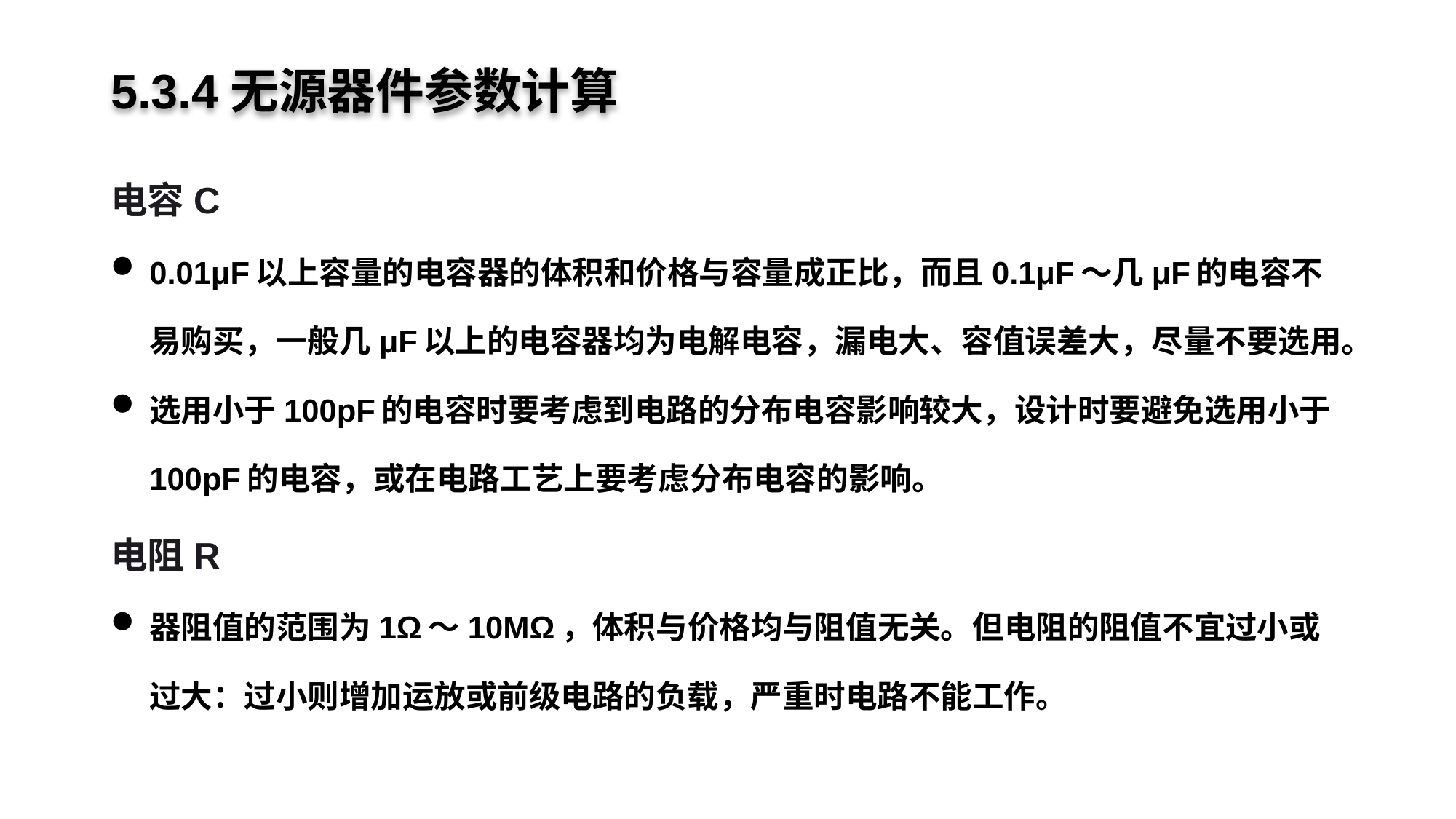

# 5.3.4无源器件参数计算
电容C
0.01μF以上容量的电容器的体积和价格与容量成正比，而且0.1μF～几μF的电容不易购买，一般几μF以上的电容器均为电解电容，漏电大、容值误差大，尽量不要选用。
选用小于100pF的电容时要考虑到电路的分布电容影响较大，设计时要避免选用小于100pF的电容，或在电路工艺上要考虑分布电容的影响。
电阻R
器阻值的范围为1Ω～10MΩ，体积与价格均与阻值无关。但电阻的阻值不宜过小或过大：过小则增加运放或前级电路的负载，严重时电路不能工作。